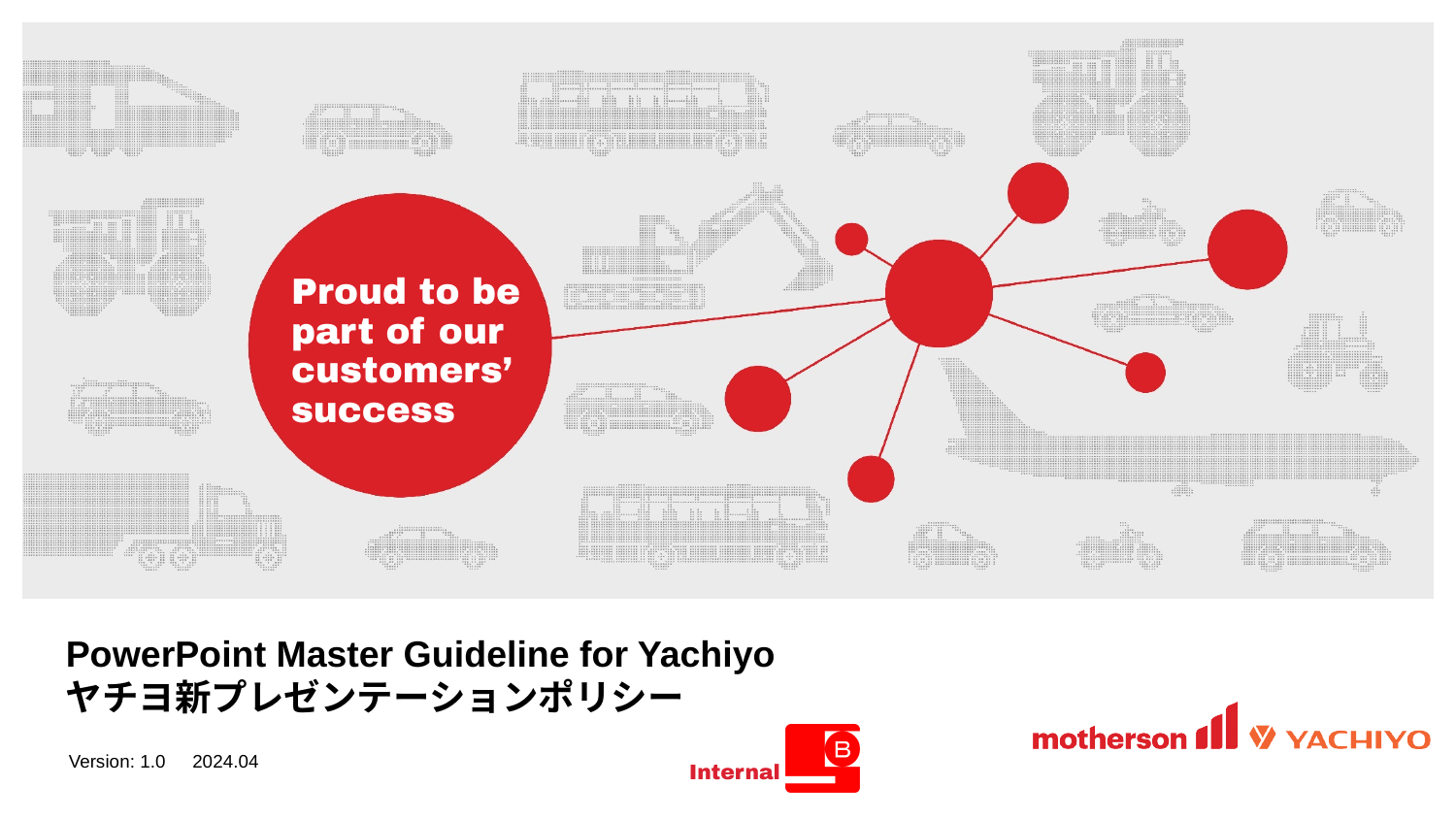

Proud to be part of our customers’ success
# PowerPoint Master Guideline for Yachiyo ヤチヨ新プレゼンテーションポリシー
Version: 1.0　2024.04